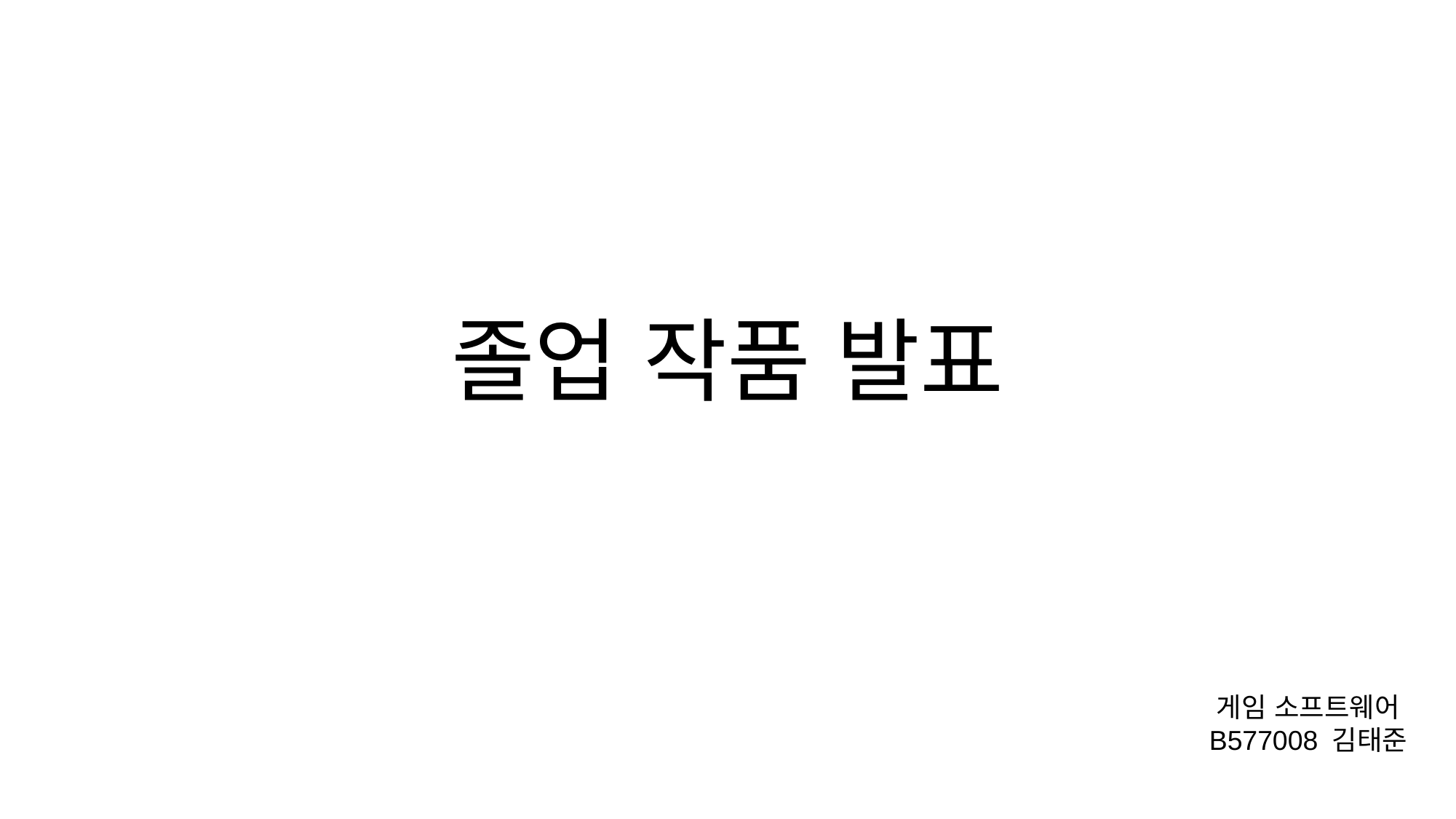

# 졸업 작품 발표
게임 소프트웨어
B577008 김태준